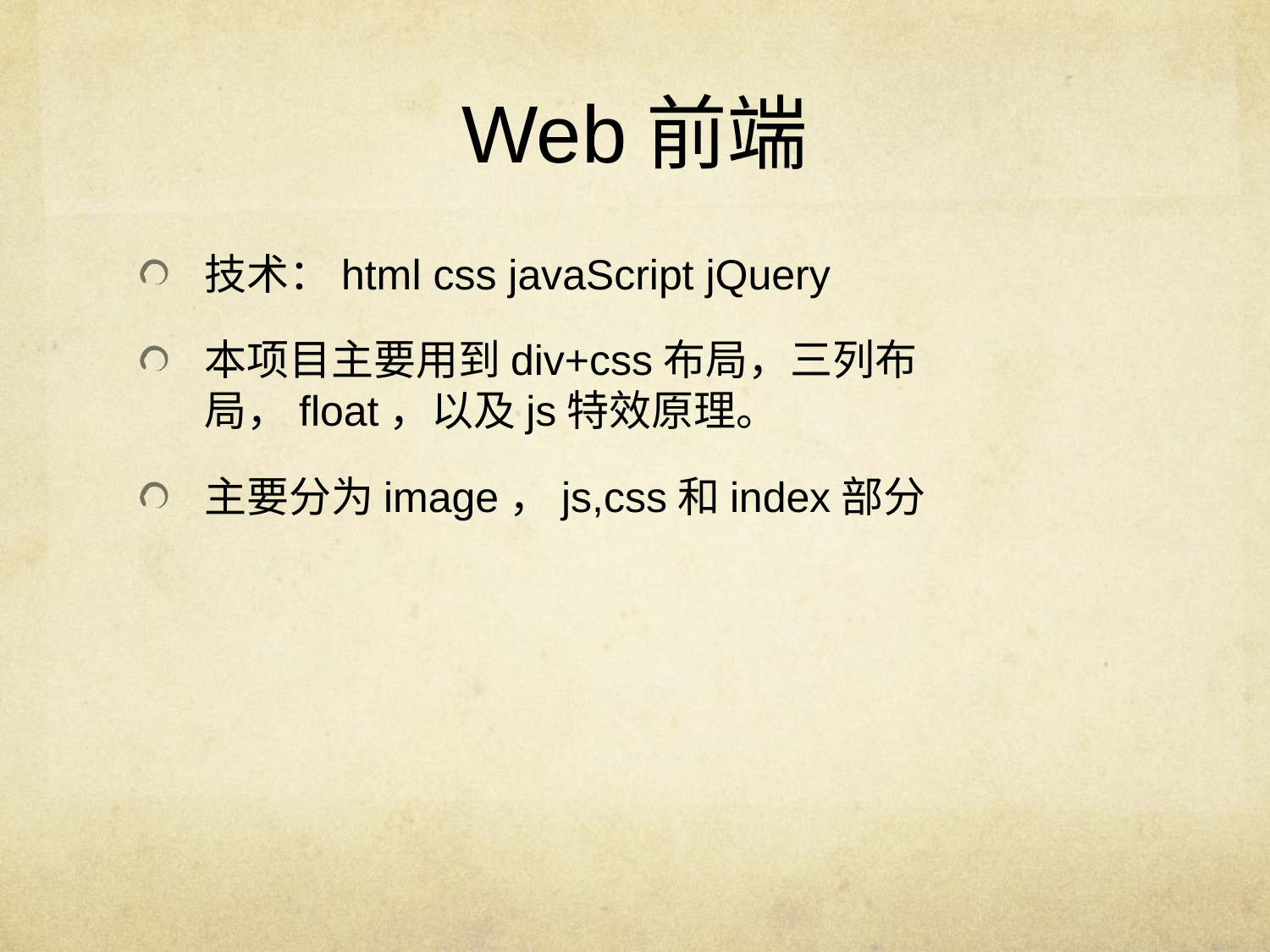

# Web前端
技术：html css javaScript jQuery
本项目主要用到div+css布局，三列布局，float，以及js特效原理。
主要分为image，js,css和index部分